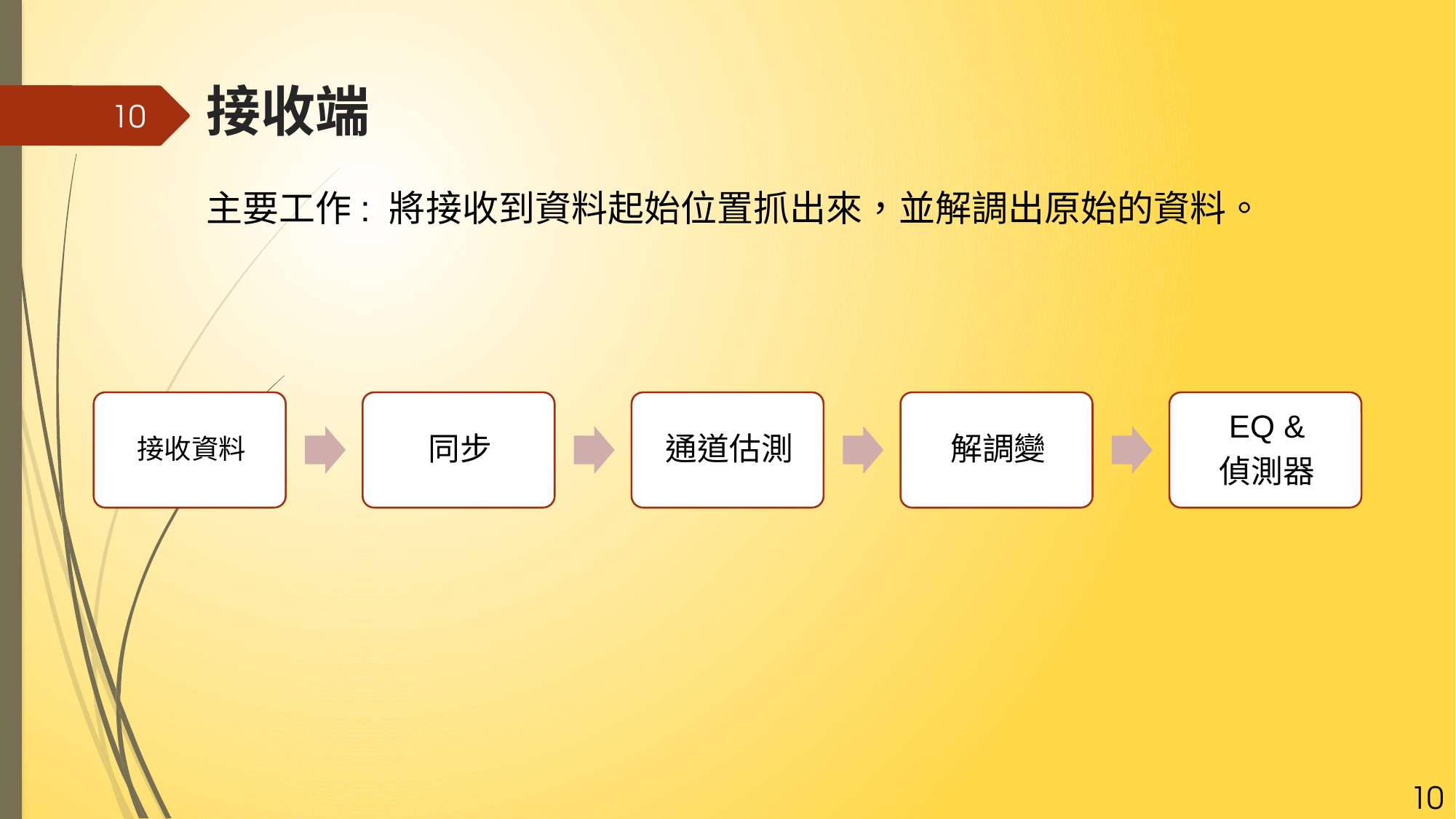

# 接收端
10
主要工作: 將接收到資料起始位置抓出來，並解調出原始的資料。
接收資料

同步

通道估測

解調變

EQ &
偵測器
10